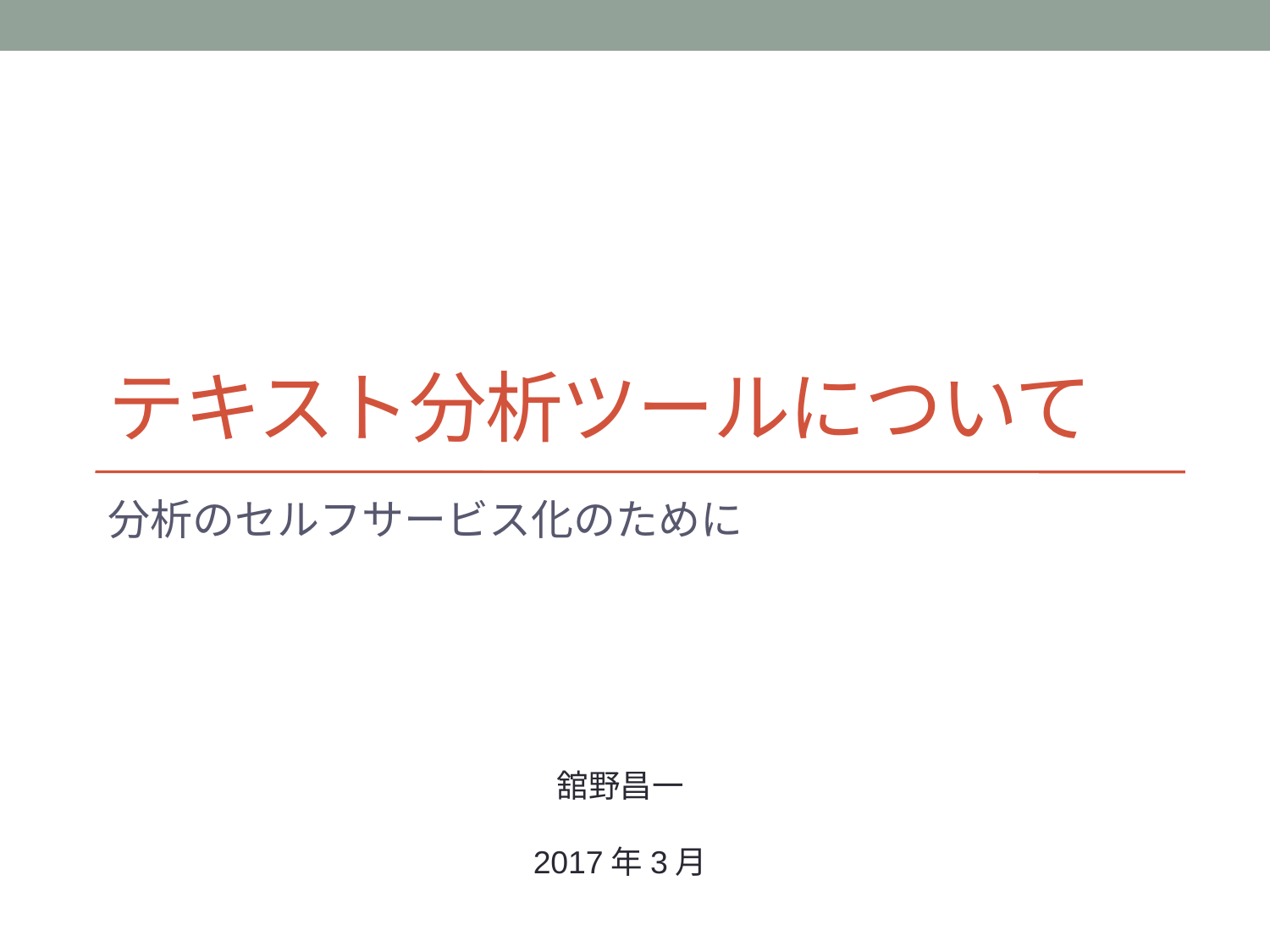

# テキスト分析ツールについて
分析のセルフサービス化のために
舘野昌一

2017年3月